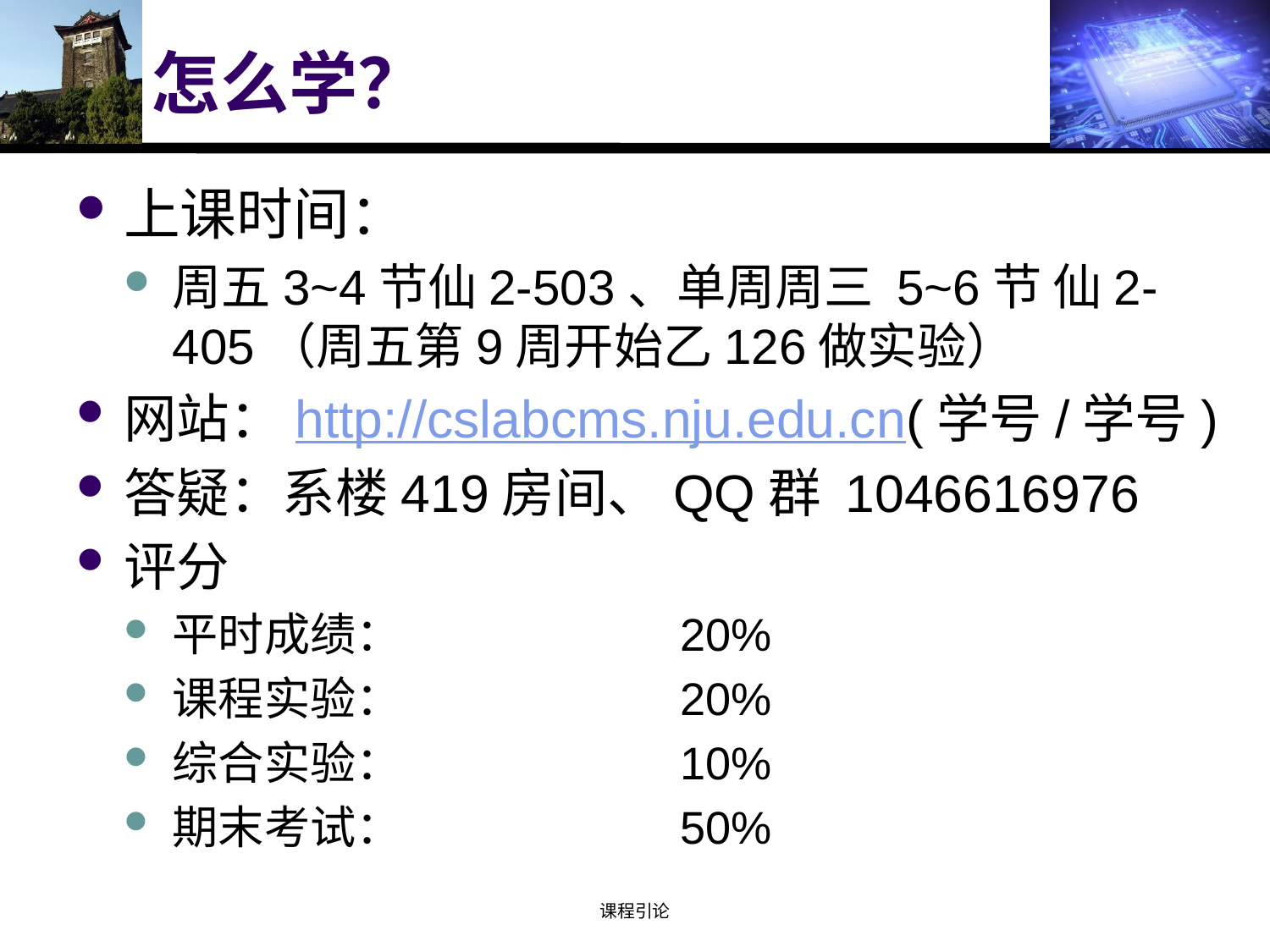

# 怎么学？
上课时间：
周五3~4节仙2-503、单周周三 5~6节 仙2-405（周五第9周开始乙126做实验）
网站：http://cslabcms.nju.edu.cn(学号/学号)
答疑：系楼419房间、QQ群 1046616976
评分
平时成绩：			20%
课程实验：			20%
综合实验： 			10%
期末考试： 			50%

课程引论
14